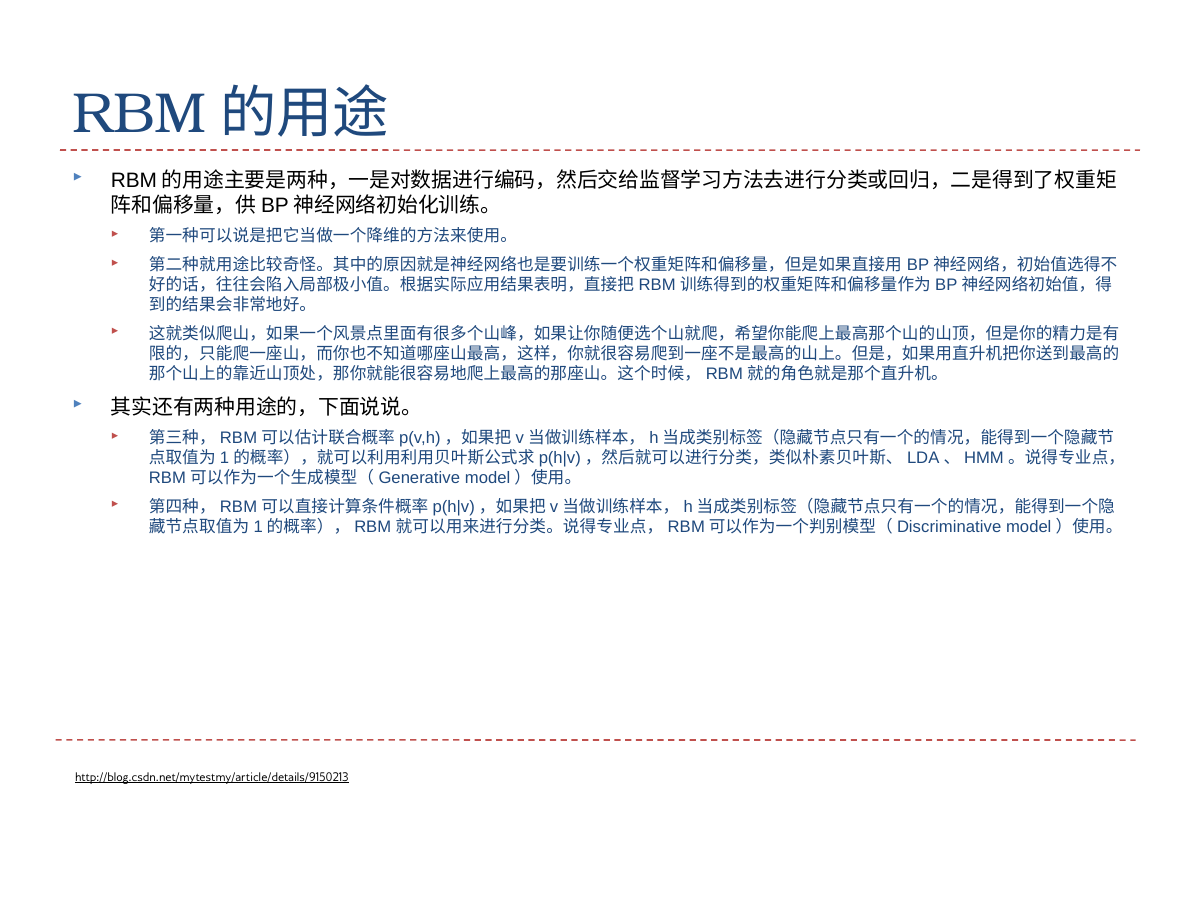

# RBM的用途
RBM的用途主要是两种，一是对数据进行编码，然后交给监督学习方法去进行分类或回归，二是得到了权重矩阵和偏移量，供BP神经网络初始化训练。
第一种可以说是把它当做一个降维的方法来使用。
第二种就用途比较奇怪。其中的原因就是神经网络也是要训练一个权重矩阵和偏移量，但是如果直接用BP神经网络，初始值选得不好的话，往往会陷入局部极小值。根据实际应用结果表明，直接把RBM训练得到的权重矩阵和偏移量作为BP神经网络初始值，得到的结果会非常地好。
这就类似爬山，如果一个风景点里面有很多个山峰，如果让你随便选个山就爬，希望你能爬上最高那个山的山顶，但是你的精力是有限的，只能爬一座山，而你也不知道哪座山最高，这样，你就很容易爬到一座不是最高的山上。但是，如果用直升机把你送到最高的那个山上的靠近山顶处，那你就能很容易地爬上最高的那座山。这个时候，RBM就的角色就是那个直升机。
其实还有两种用途的，下面说说。
第三种，RBM可以估计联合概率p(v,h)，如果把v当做训练样本，h当成类别标签（隐藏节点只有一个的情况，能得到一个隐藏节点取值为1的概率），就可以利用利用贝叶斯公式求p(h|v)，然后就可以进行分类，类似朴素贝叶斯、LDA、HMM。说得专业点，RBM可以作为一个生成模型（Generative model）使用。
第四种，RBM可以直接计算条件概率p(h|v)，如果把v当做训练样本，h当成类别标签（隐藏节点只有一个的情况，能得到一个隐藏节点取值为1的概率），RBM就可以用来进行分类。说得专业点，RBM可以作为一个判别模型（Discriminative model）使用。

http://blog.csdn.net/mytestmy/article/details/9150213